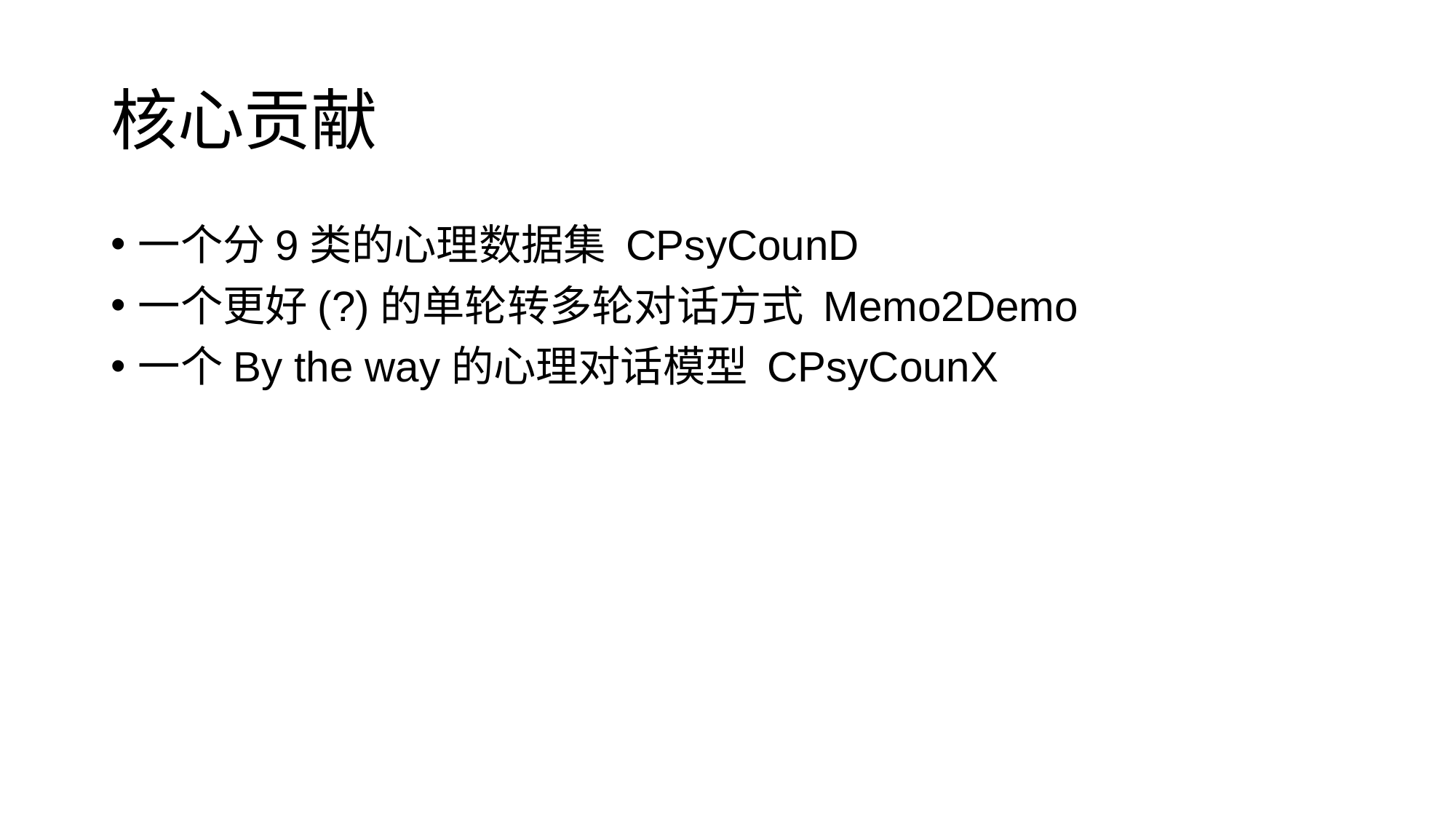

# 核心贡献
一个分9类的心理数据集 CPsyCounD
一个更好(?)的单轮转多轮对话方式 Memo2Demo
一个By the way的心理对话模型 CPsyCounX